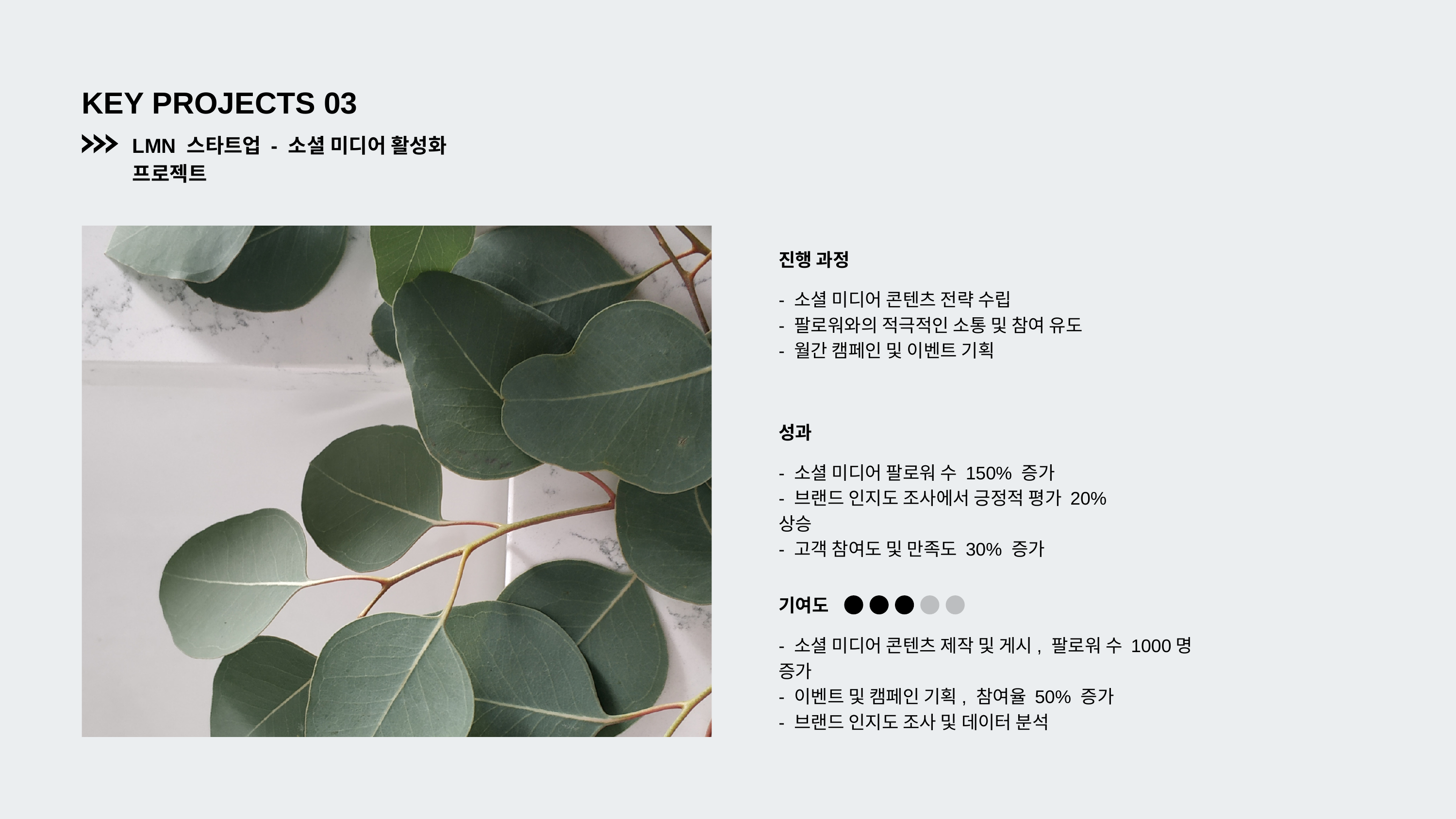

KEY PROJECTS 03
LMN 스타트업 - 소셜 미디어 활성화 프로젝트

진행 과정
- 소셜 미디어 콘텐츠 전략 수립
- 팔로워와의 적극적인 소통 및 참여 유도
- 월간 캠페인 및 이벤트 기획
성과
- 소셜 미디어 팔로워 수 150% 증가
- 브랜드 인지도 조사에서 긍정적 평가 20% 상승
- 고객 참여도 및 만족도 30% 증가
기여도

- 소셜 미디어 콘텐츠 제작 및 게시, 팔로워 수 1000명 증가
- 이벤트 및 캠페인 기획, 참여율 50% 증가
- 브랜드 인지도 조사 및 데이터 분석